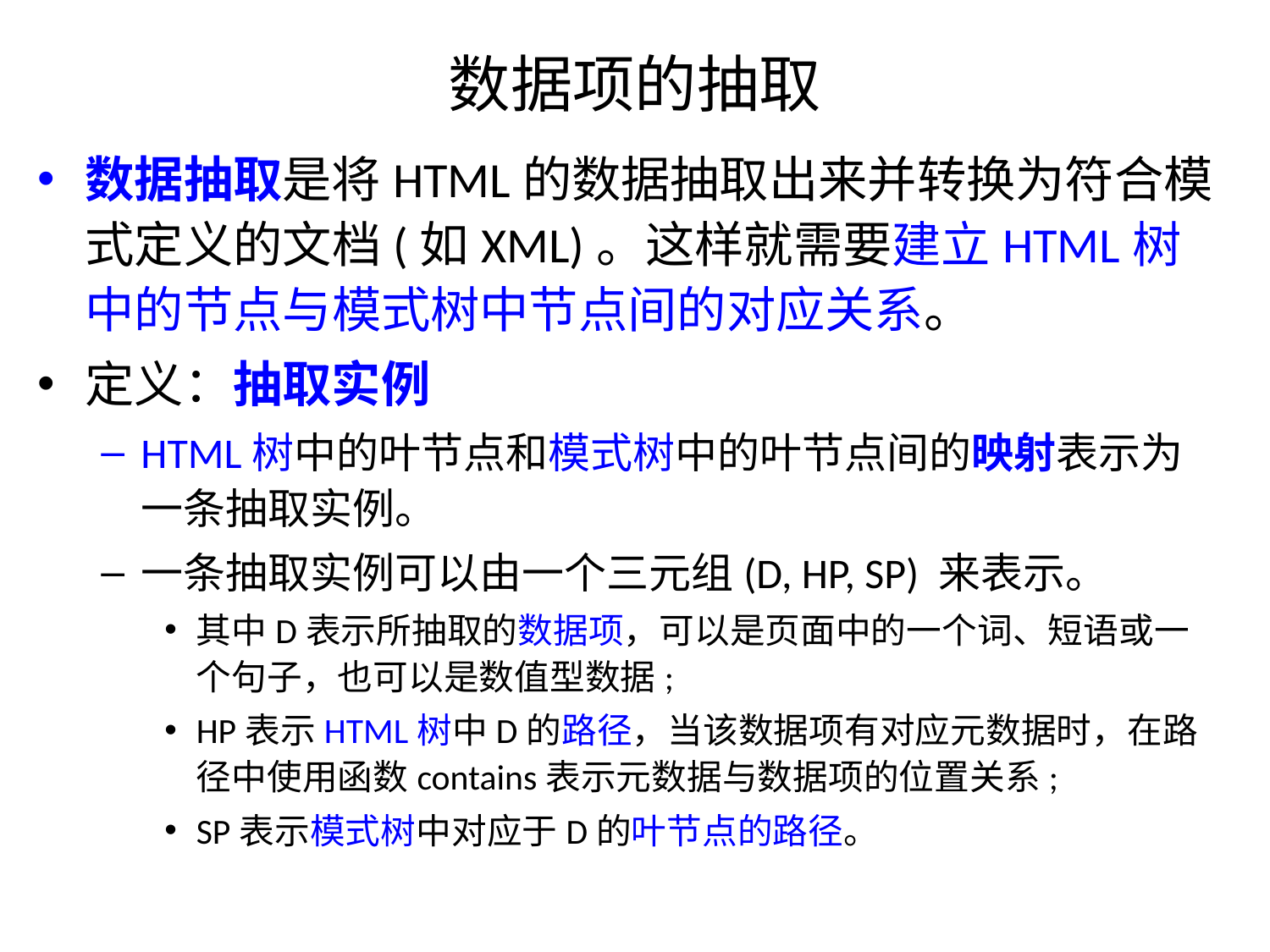

# 数据项的抽取
数据抽取是将HTML的数据抽取出来并转换为符合模式定义的文档(如XML)。这样就需要建立HTML树中的节点与模式树中节点间的对应关系。
定义：抽取实例
HTML树中的叶节点和模式树中的叶节点间的映射表示为一条抽取实例。
一条抽取实例可以由一个三元组(D, HP, SP) 来表示。
其中D表示所抽取的数据项，可以是页面中的一个词、短语或一个句子，也可以是数值型数据;
HP表示HTML树中D的路径，当该数据项有对应元数据时，在路径中使用函数contains表示元数据与数据项的位置关系;
SP表示模式树中对应于D的叶节点的路径。